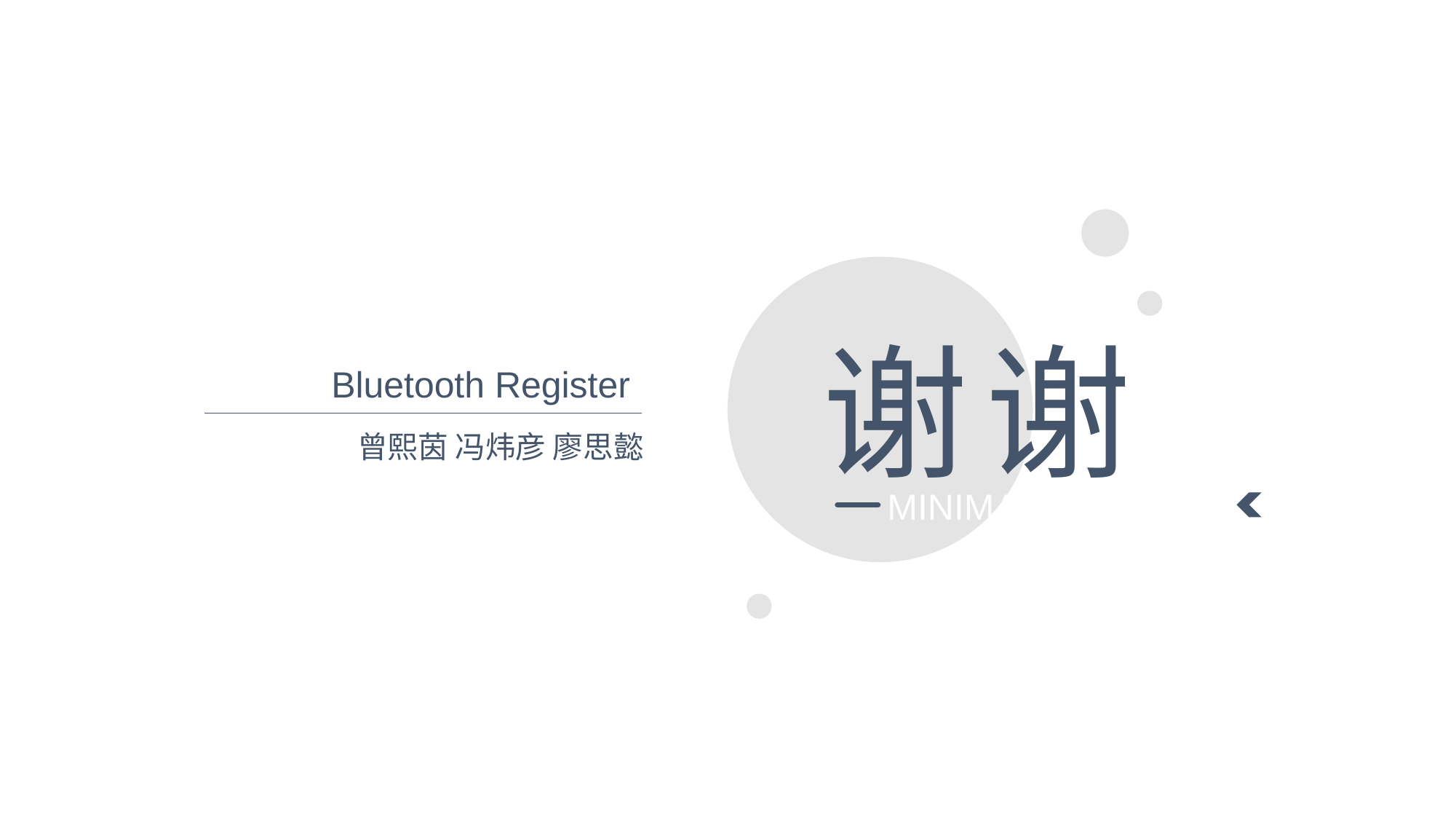

谢
谢
Bluetooth Register
曾熙茵 冯炜彦 廖思懿
MINIMAL STYLE